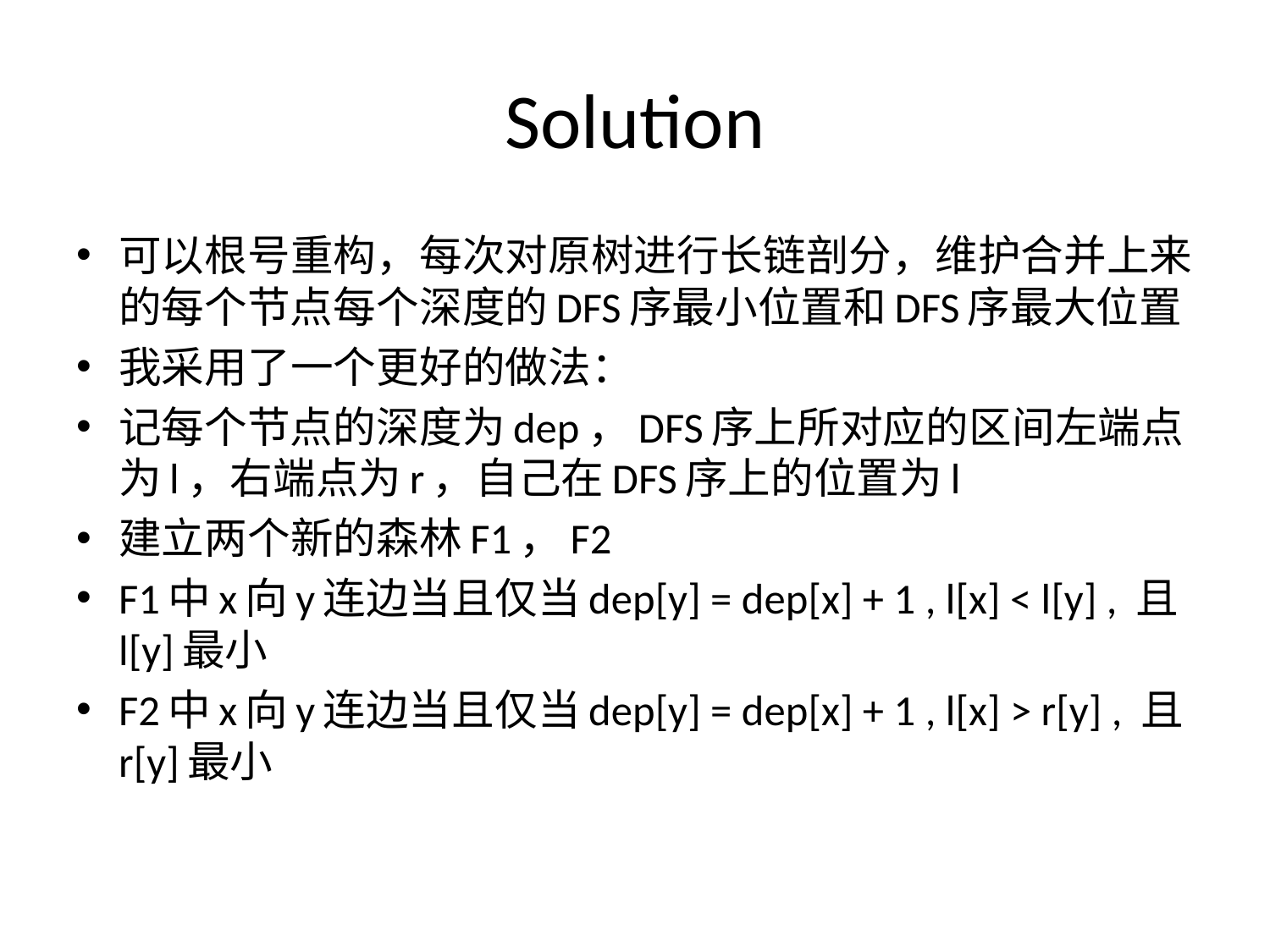

# Solution
可以根号重构，每次对原树进行长链剖分，维护合并上来的每个节点每个深度的DFS序最小位置和DFS序最大位置
我采用了一个更好的做法：
记每个节点的深度为dep，DFS序上所对应的区间左端点为l，右端点为r，自己在DFS序上的位置为l
建立两个新的森林F1，F2
F1中x向y连边当且仅当dep[y] = dep[x] + 1 , l[x] < l[y] , 且l[y]最小
F2中x向y连边当且仅当dep[y] = dep[x] + 1 , l[x] > r[y] , 且r[y]最小